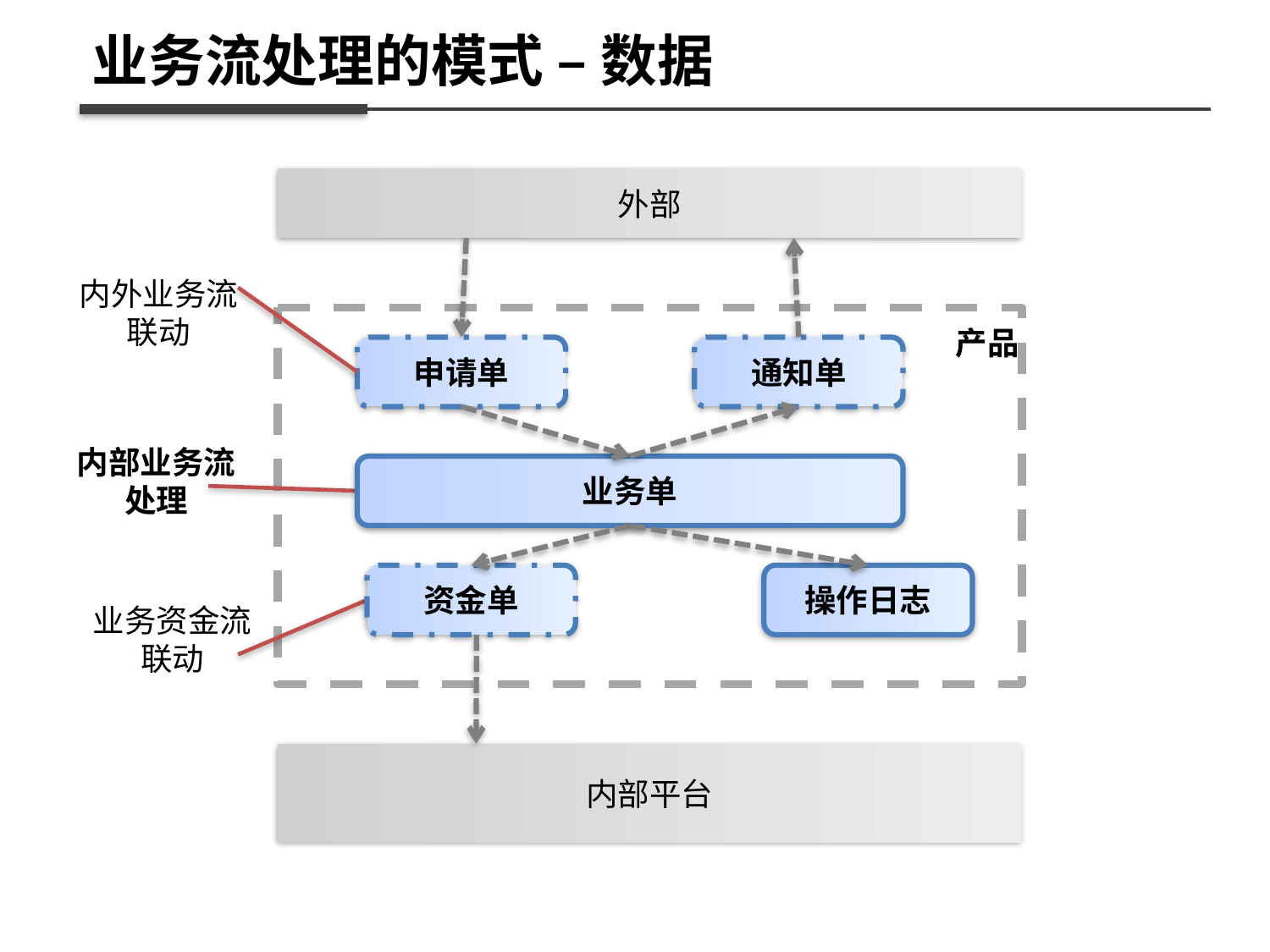

外部
业务流处理的模式 – 数据
业务单
内外业务流
联动
申请单
通知单

产品
内部平台
内部业务流
处理
资金单
操作日志
业务资金流
联动